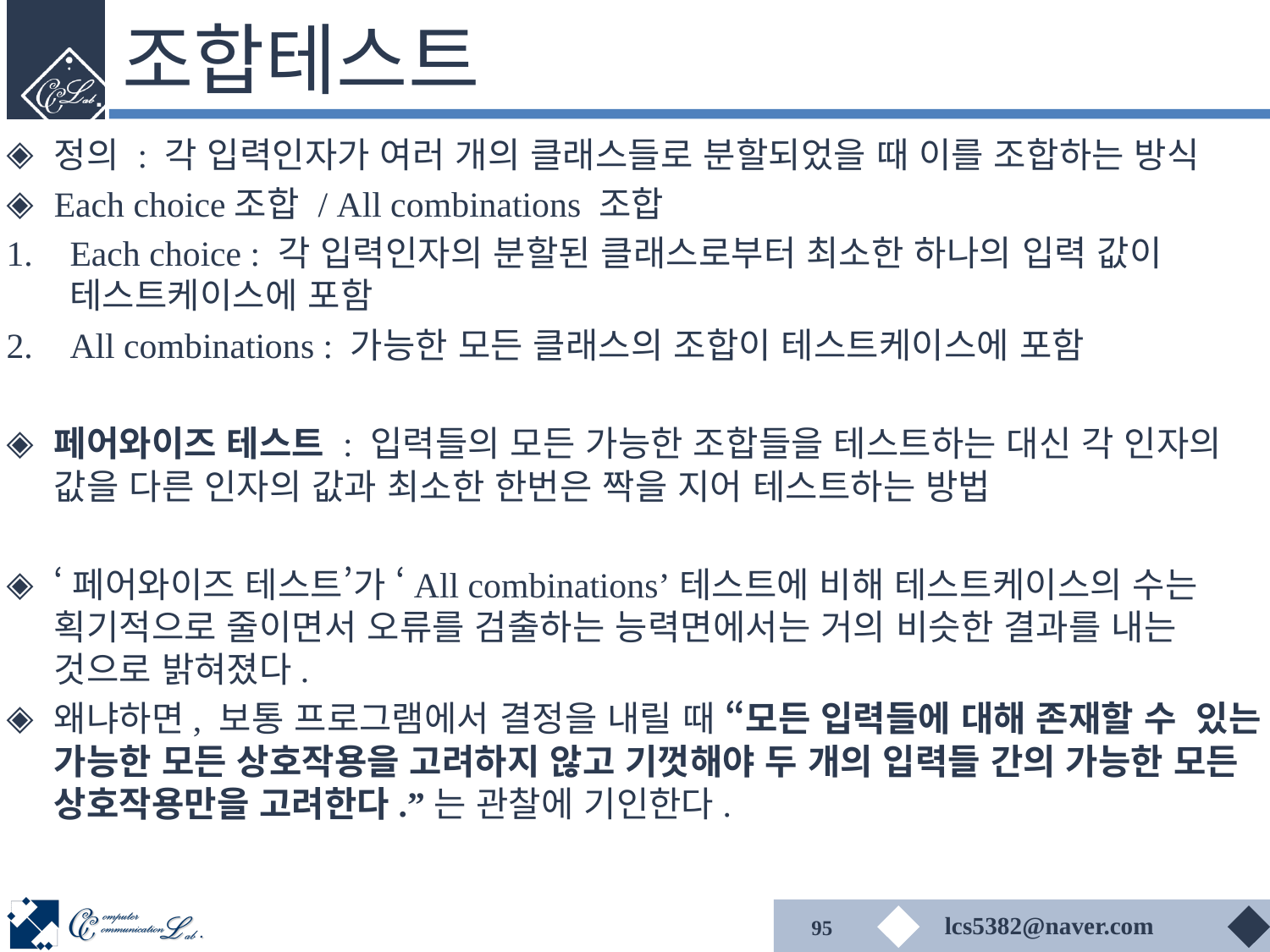

# 조합테스트
정의 : 각 입력인자가 여러 개의 클래스들로 분할되었을 때 이를 조합하는 방식
Each choice조합 / All combinations 조합
Each choice : 각 입력인자의 분할된 클래스로부터 최소한 하나의 입력 값이    테스트케이스에 포함
All combinations : 가능한 모든 클래스의 조합이 테스트케이스에 포함

페어와이즈 테스트 : 입력들의 모든 가능한 조합들을 테스트하는 대신 각 인자의 값을 다른 인자의 값과 최소한 한번은 짝을 지어 테스트하는 방법

‘페어와이즈 테스트’가 ‘All combinations’테스트에 비해 테스트케이스의 수는 획기적으로 줄이면서 오류를 검출하는 능력면에서는 거의 비슷한 결과를 내는 것으로 밝혀졌다.
왜냐하면, 보통 프로그램에서 결정을 내릴 때 “모든 입력들에 대해 존재할 수  있는 가능한 모든 상호작용을 고려하지 않고 기껏해야 두 개의 입력들 간의 가능한 모든 상호작용만을 고려한다.”는 관찰에 기인한다.